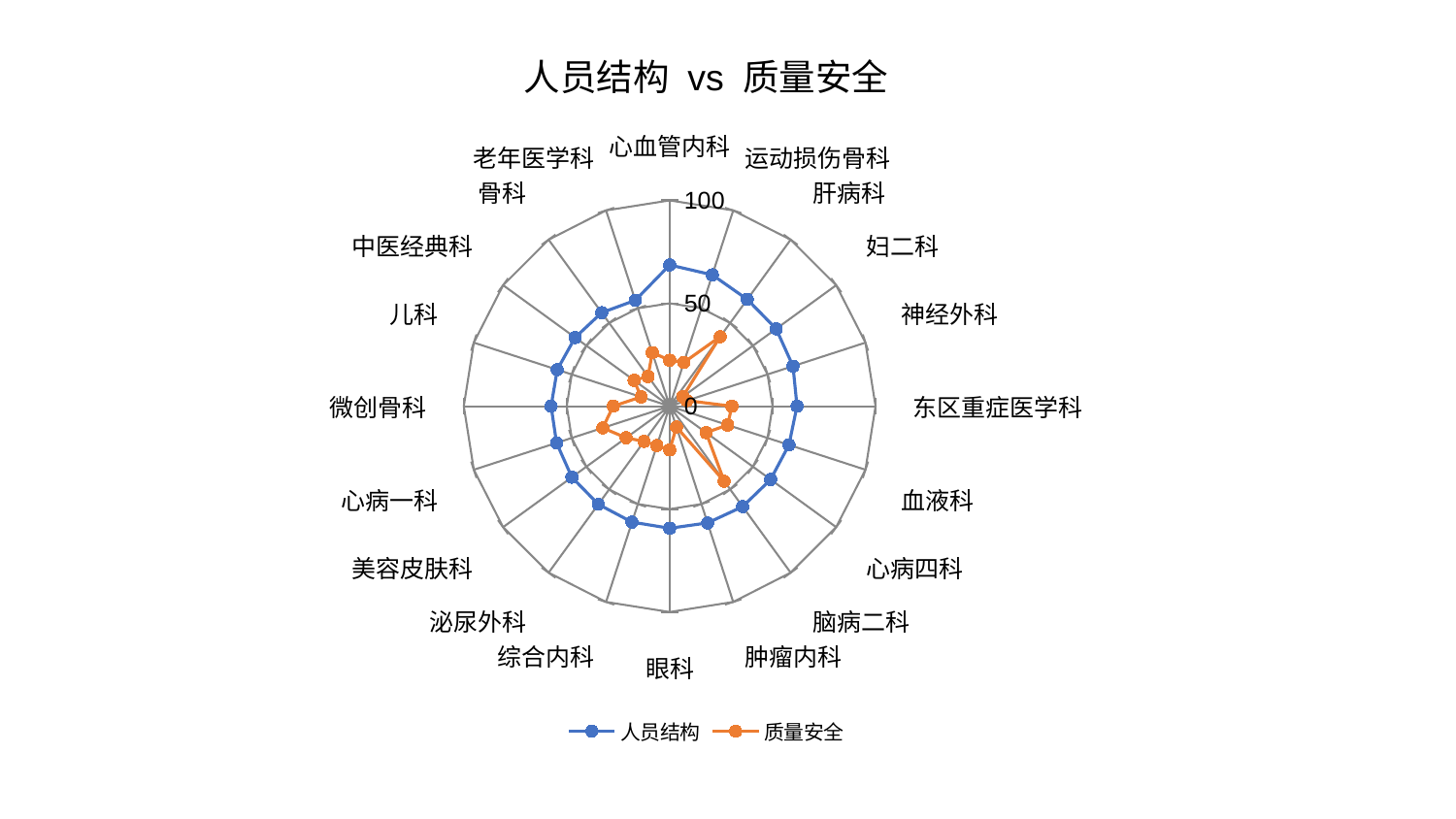

### Chart: 人员结构 vs 质量安全

| Category | 人员结构 | 质量安全 |
|---|---|---|
| 心血管内科 | 68.61442212244741 | 22.355800952866566 |
| 运动损伤骨科 | 67.11376356019247 | 22.3411008192837 |
| 肝病科 | 64.14735606821992 | 41.788952491124725 |
| 妇二科 | 63.94935485272591 | 7.886515406833908 |
| 神经外科 | 63.01182611093675 | 8.778719882335299 |
| 东区重症医学科 | 61.88731854516516 | 30.22355348229046 |
| 血液科 | 60.932941004704865 | 29.639747669505205 |
| 心病四科 | 60.633085401576444 | 21.877212970282454 |
| 脑病二科 | 60.3328232792979 | 45.10355414565082 |
| 肿瘤内科 | 59.65133300111872 | 10.664392497084526 |
| 眼科 | 59.308834838237274 | 21.23254208770277 |
| 综合内科 | 59.243470012895344 | 20.10182589389822 |
| 泌尿外科 | 58.92482128217952 | 21.16258636364733 |
| 美容皮肤科 | 58.71924187054746 | 26.157908544554466 |
| 心病一科 | 57.76261880230392 | 34.204781822665765 |
| 微创骨科 | 57.592125064467545 | 27.395716639050203 |
| 儿科 | 57.40997198331998 | 14.579989784837352 |
| 中医经典科 | 56.776863513622786 | 21.37184165543753 |
| 骨科 | 56.193512596878605 | 17.869768000080043 |
| 老年医学科 | 54.083083511750246 | 27.35352819221932 |
44